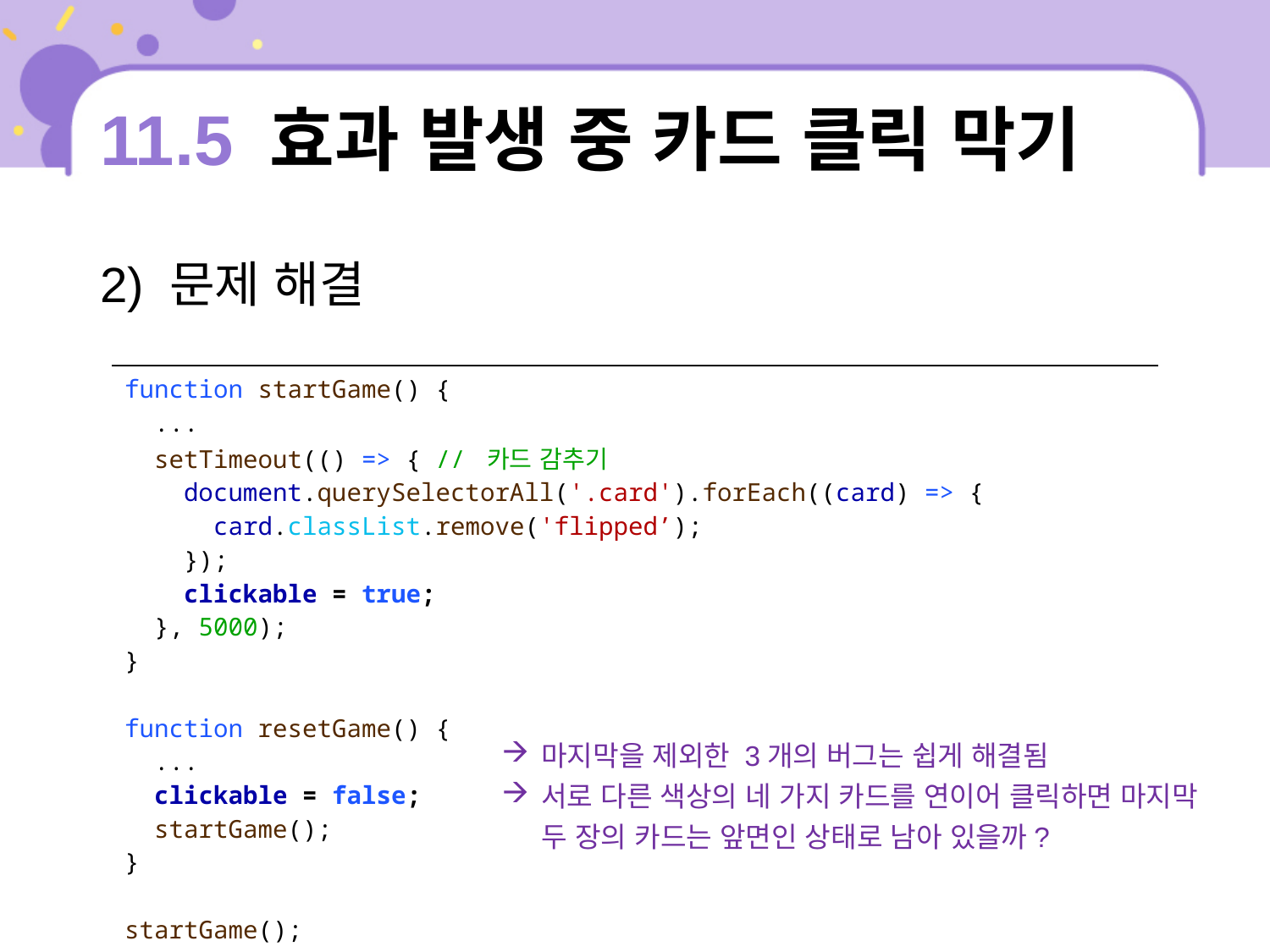

# 11.5 효과 발생 중 카드 클릭 막기
2) 문제 해결
| function startGame() { ... setTimeout(() => { // 카드 감추기 document.querySelectorAll('.card').forEach((card) => { card.classList.remove('flipped’); }); clickable = true; }, 5000); } function resetGame() { ... clickable = false; startGame(); } startGame(); |
| --- |
마지막을 제외한 3개의 버그는 쉽게 해결됨
서로 다른 색상의 네 가지 카드를 연이어 클릭하면 마지막 두 장의 카드는 앞면인 상태로 남아 있을까?